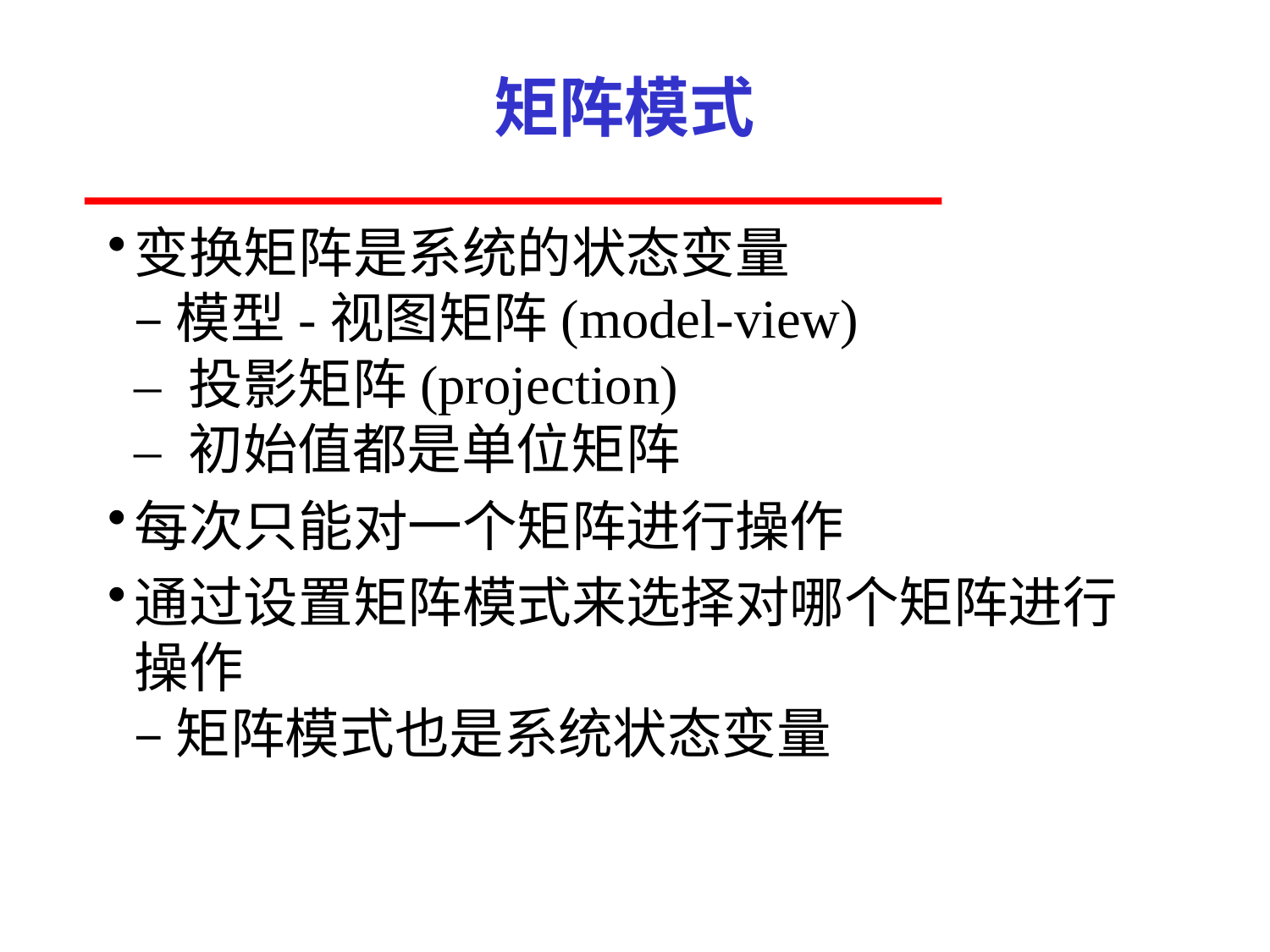

# 矩阵模式
变换矩阵是系统的状态变量
– 模型-视图矩阵(model-view)
– 投影矩阵(projection)
– 初始值都是单位矩阵
每次只能对一个矩阵进行操作
通过设置矩阵模式来选择对哪个矩阵进行
操作
– 矩阵模式也是系统状态变量
73